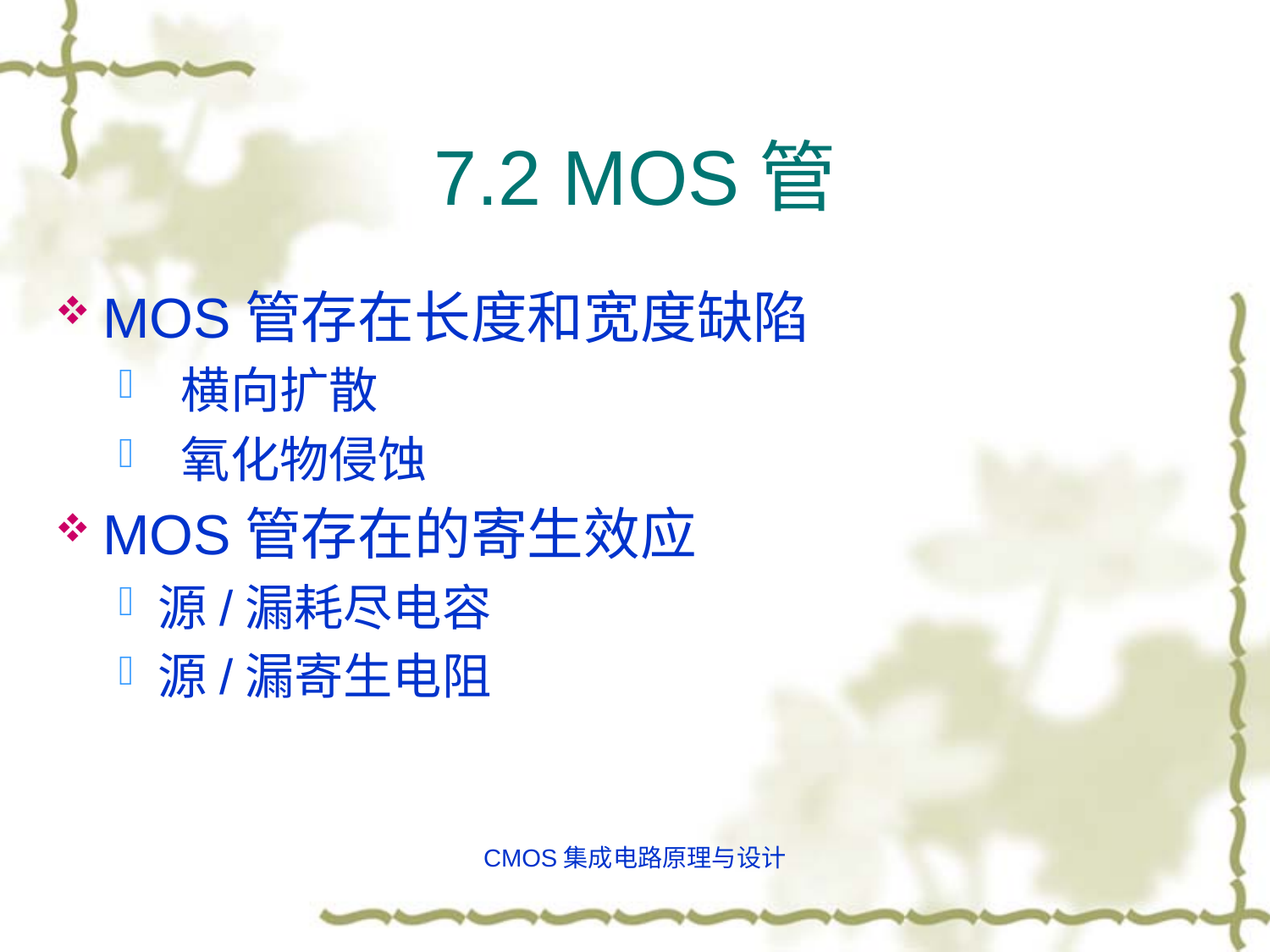

# 7.2 MOS管
MOS管存在长度和宽度缺陷
 横向扩散
 氧化物侵蚀
MOS管存在的寄生效应
源/漏耗尽电容
源/漏寄生电阻
CMOS集成电路原理与设计
23